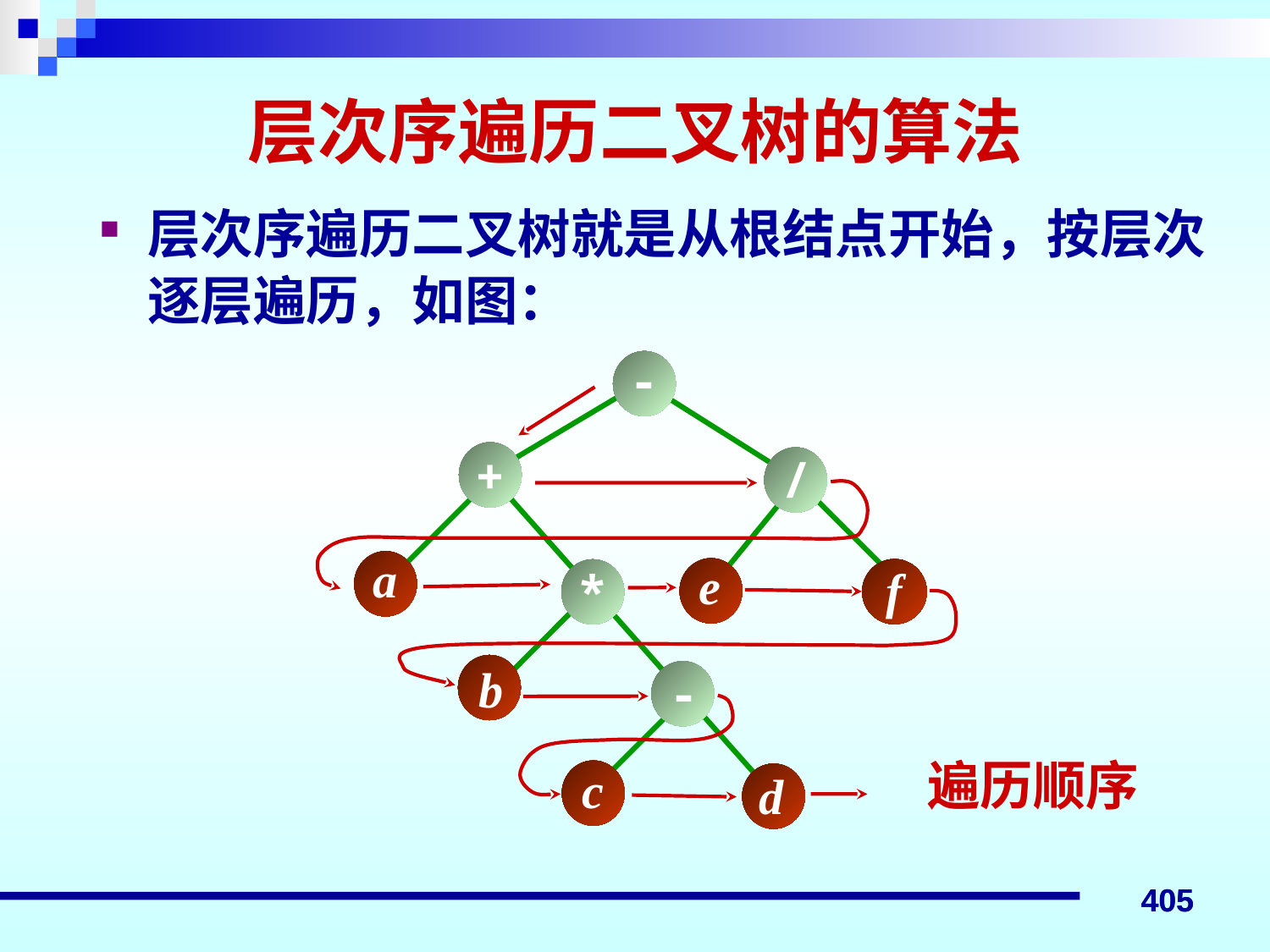

# 层次序遍历二叉树的算法
层次序遍历二叉树就是从根结点开始，按层次逐层遍历，如图：
-

+
/
a
e
f
*
b
-
c
d

遍历顺序
405
405